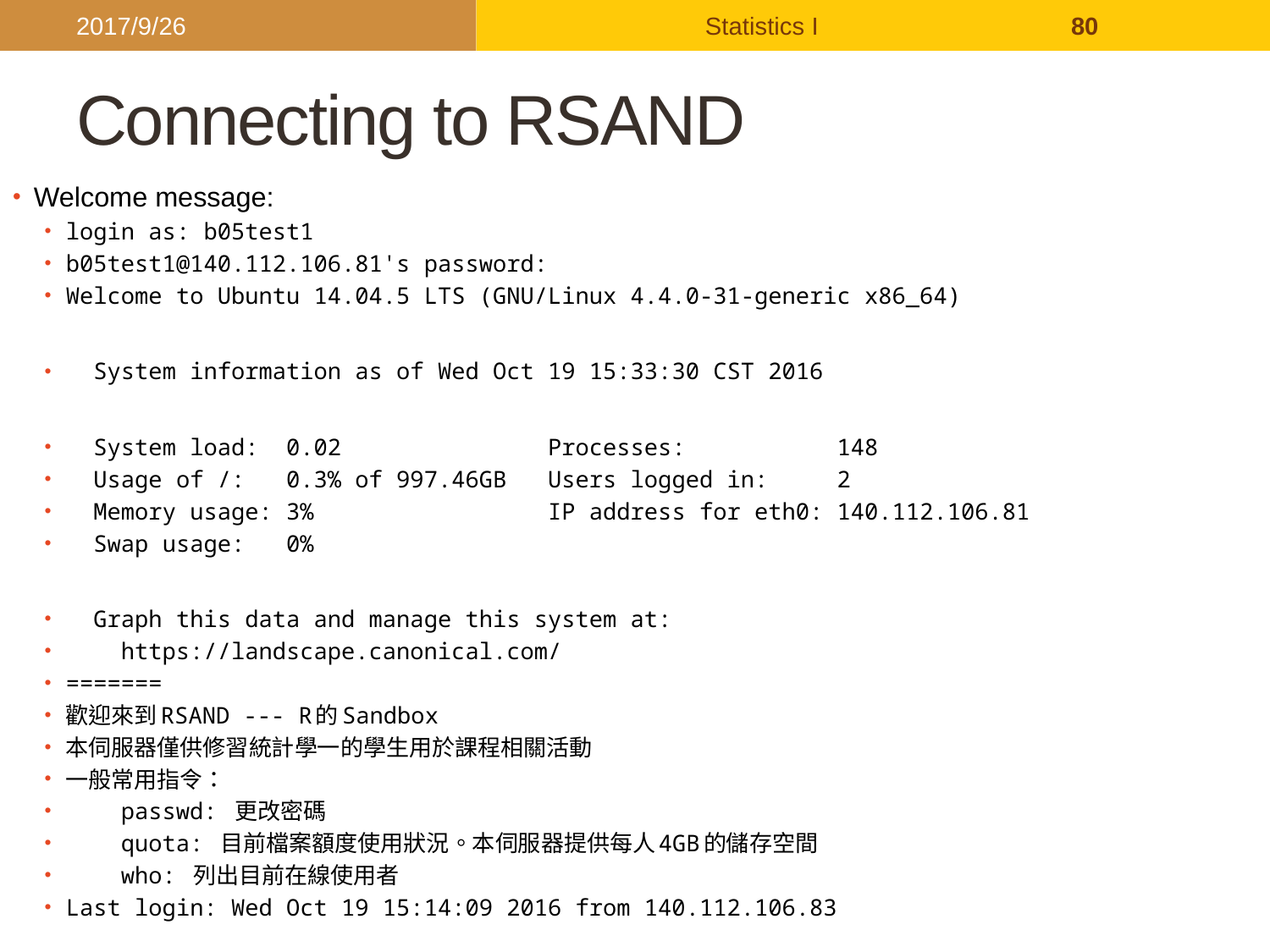

2017/9/26
Statistics I
80
# Connecting to RSAND
Welcome message:
login as: b05test1
b05test1@140.112.106.81's password:
Welcome to Ubuntu 14.04.5 LTS (GNU/Linux 4.4.0-31-generic x86_64)

  System information as of Wed Oct 19 15:33:30 CST 2016

  System load:  0.02               Processes:           148
  Usage of /:   0.3% of 997.46GB   Users logged in:     2
  Memory usage: 3%                 IP address for eth0: 140.112.106.81
  Swap usage:   0%

  Graph this data and manage this system at:
    https://landscape.canonical.com/
=======
歡迎來到RSAND --- R的Sandbox
本伺服器僅供修習統計學一的學生用於課程相關活動
一般常用指令：
    passwd: 更改密碼
    quota: 目前檔案額度使用狀況。本伺服器提供每人4GB的儲存空間
    who: 列出目前在線使用者
Last login: Wed Oct 19 15:14:09 2016 from 140.112.106.83